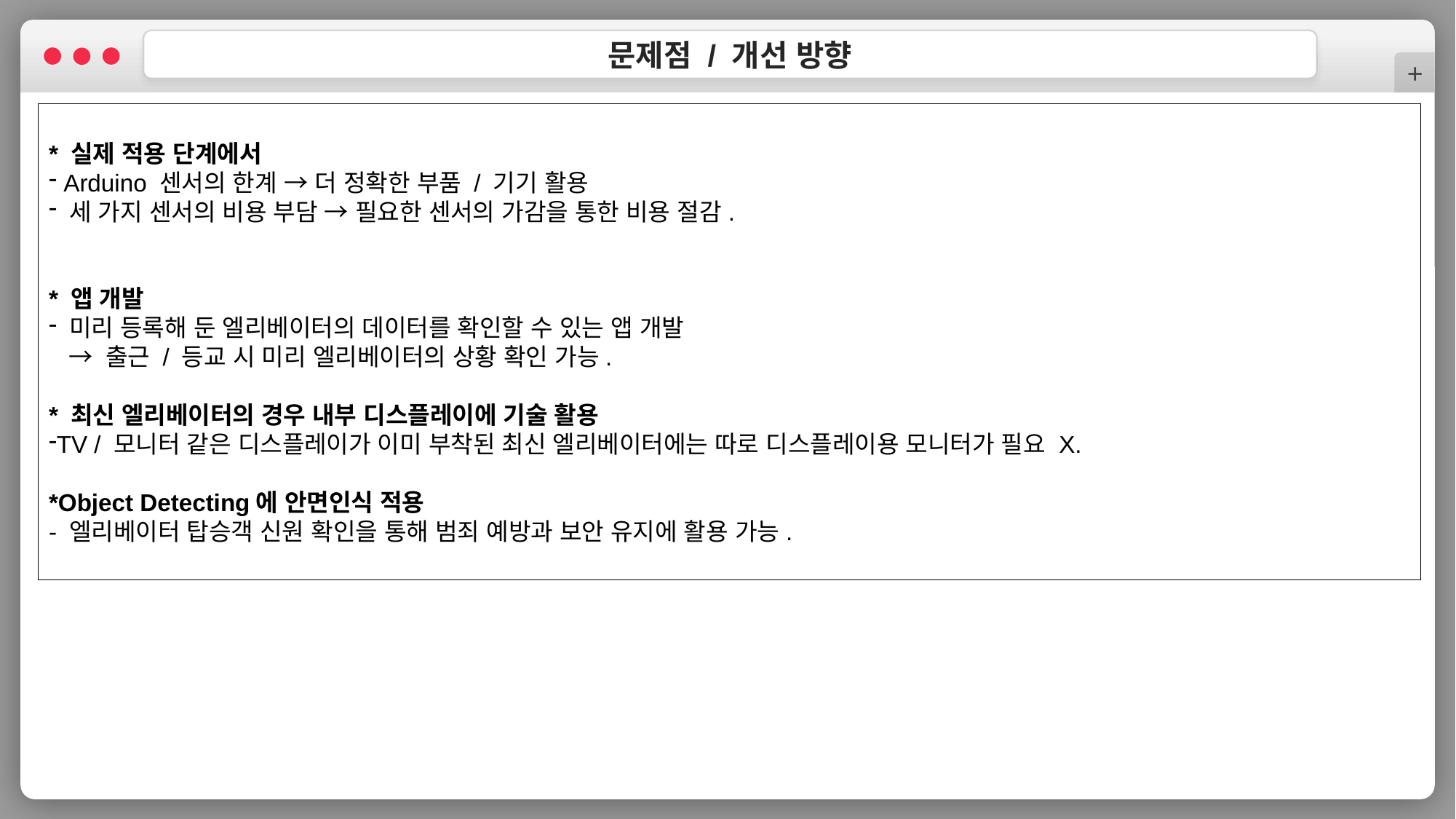

+
문제점 / 개선 방향

* 실제 적용 단계에서
 Arduino 센서의 한계 → 더 정확한 부품 / 기기 활용
 세 가지 센서의 비용 부담 → 필요한 센서의 가감을 통한 비용 절감.

* 앱 개발
 미리 등록해 둔 엘리베이터의 데이터를 확인할 수 있는 앱 개발
   → 출근 / 등교 시 미리 엘리베이터의 상황 확인 가능.

* 최신 엘리베이터의 경우 내부 디스플레이에 기술 활용
TV / 모니터 같은 디스플레이가 이미 부착된 최신 엘리베이터에는 따로 디스플레이용 모니터가 필요 X.

*Object Detecting에 안면인식 적용
- 엘리베이터 탑승객 신원 확인을 통해 범죄 예방과 보안 유지에 활용 가능.